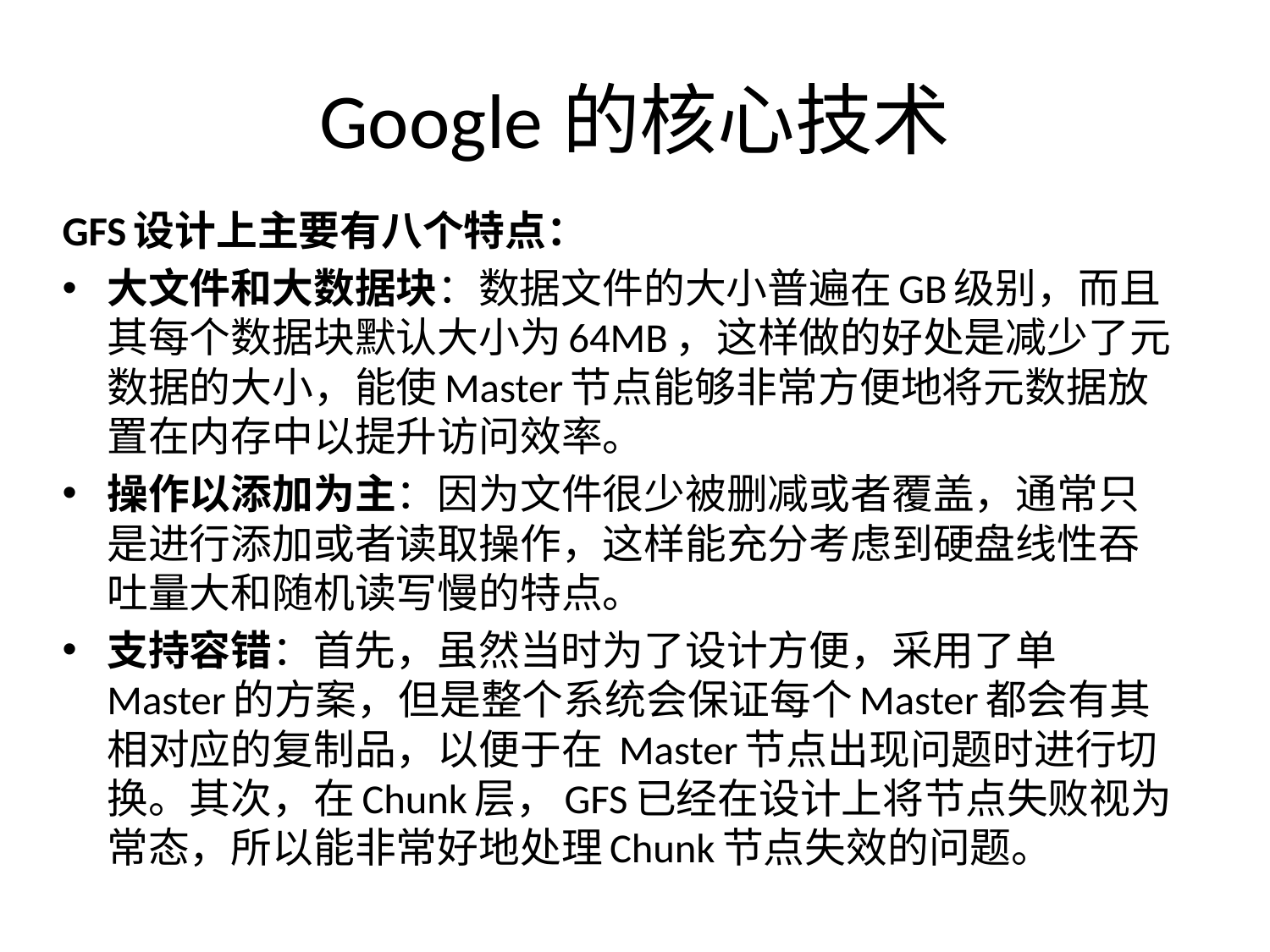

# Google的核心技术
GFS设计上主要有八个特点：
大文件和大数据块：数据文件的大小普遍在GB级别，而且其每个数据块默认大小为64MB，这样做的好处是减少了元数据的大小，能使Master节点能够非常方便地将元数据放置在内存中以提升访问效率。
操作以添加为主：因为文件很少被删减或者覆盖，通常只是进行添加或者读取操作，这样能充分考虑到硬盘线性吞吐量大和随机读写慢的特点。
支持容错：首先，虽然当时为了设计方便，采用了单Master的方案，但是整个系统会保证每个Master都会有其相对应的复制品，以便于在 Master节点出现问题时进行切换。其次，在Chunk层，GFS已经在设计上将节点失败视为常态，所以能非常好地处理Chunk节点失效的问题。